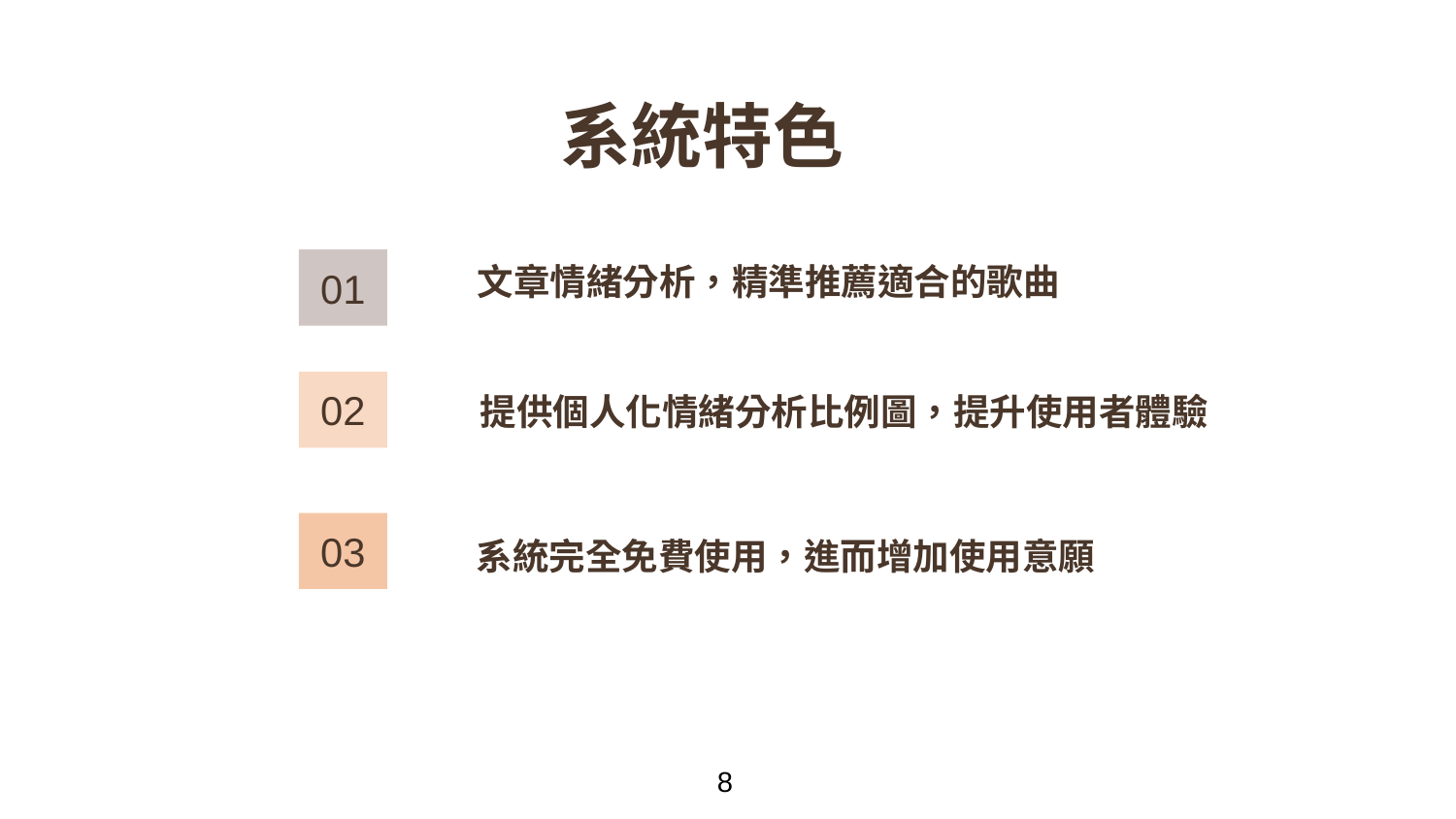

# 系統特色
文章情緒分析，精準推薦適合的歌曲
01
02
提供個人化情緒分析比例圖，提升使用者體驗
03
系統完全免費使用，進而增加使用意願
8